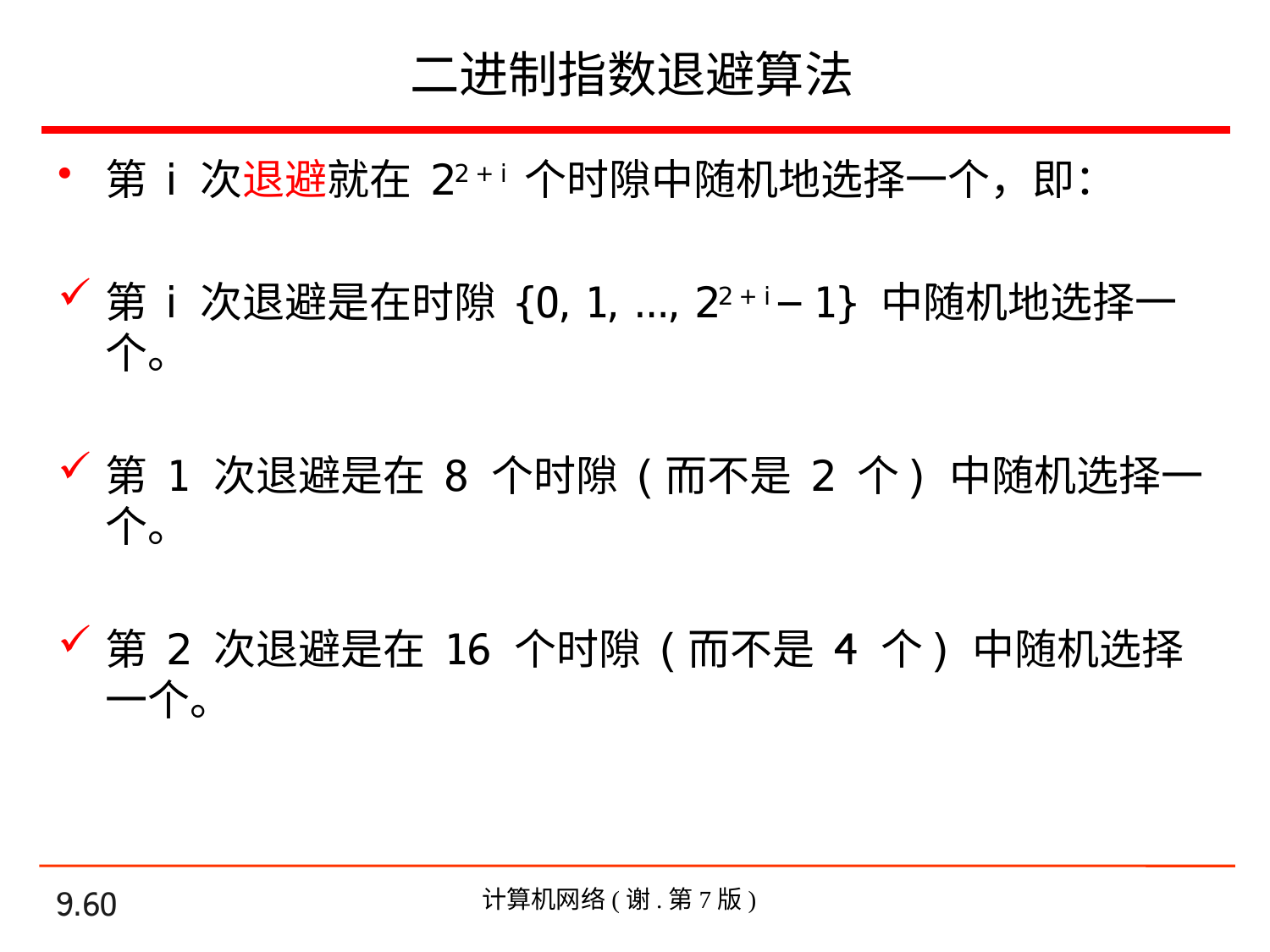

# 二进制指数退避算法
第 i 次退避就在 22 + i 个时隙中随机地选择一个，即：

第 i 次退避是在时隙 {0, 1, …, 22 + i – 1} 中随机地选择一个。

第 1 次退避是在 8 个时隙 (而不是 2 个) 中随机选择一个。

第 2 次退避是在 16 个时隙 (而不是 4 个) 中随机选择一个。